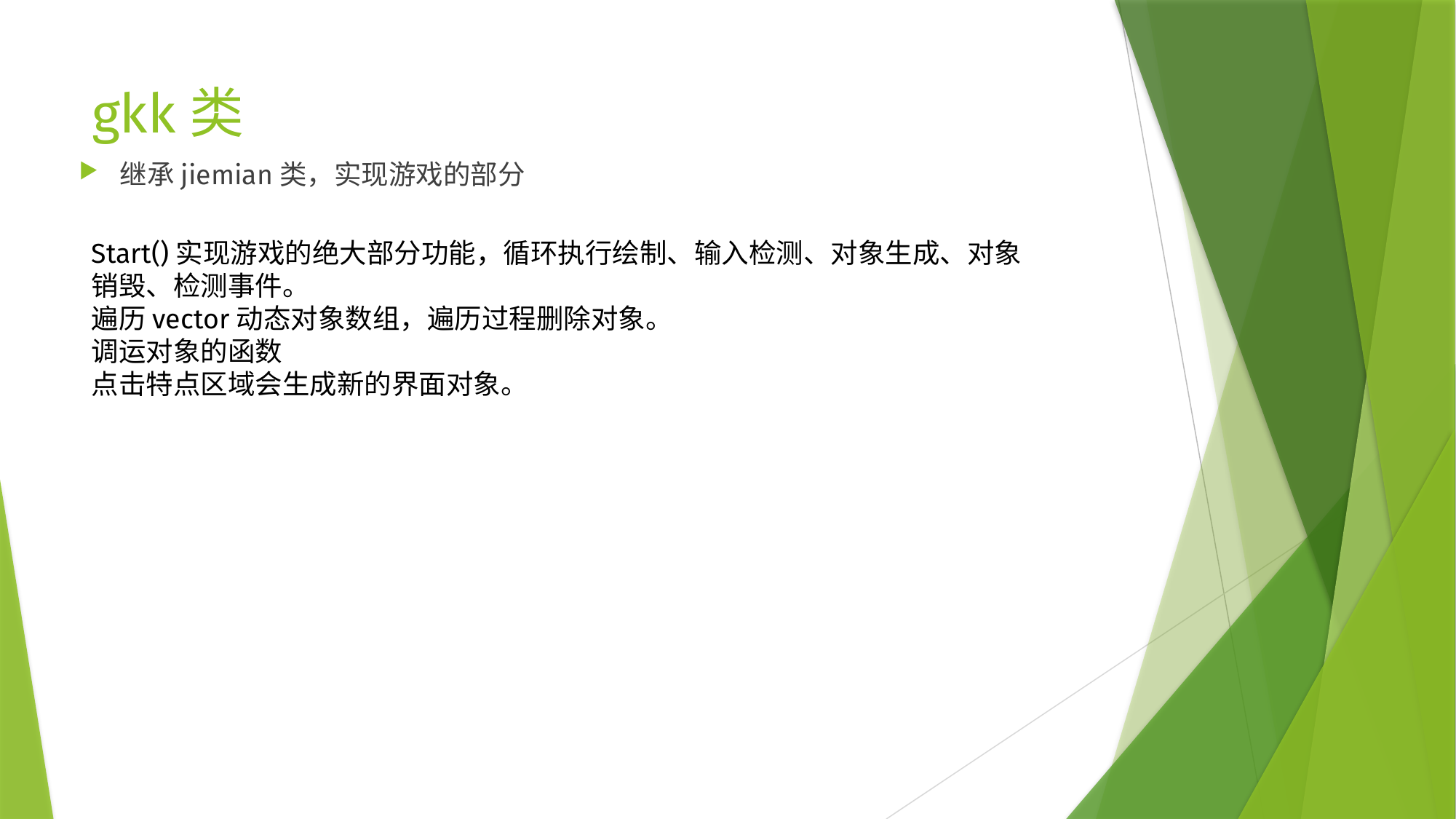

# gkk类
继承jiemian类，实现游戏的部分
Start()实现游戏的绝大部分功能，循环执行绘制、输入检测、对象生成、对象销毁、检测事件。
遍历vector动态对象数组，遍历过程删除对象。
调运对象的函数
点击特点区域会生成新的界面对象。